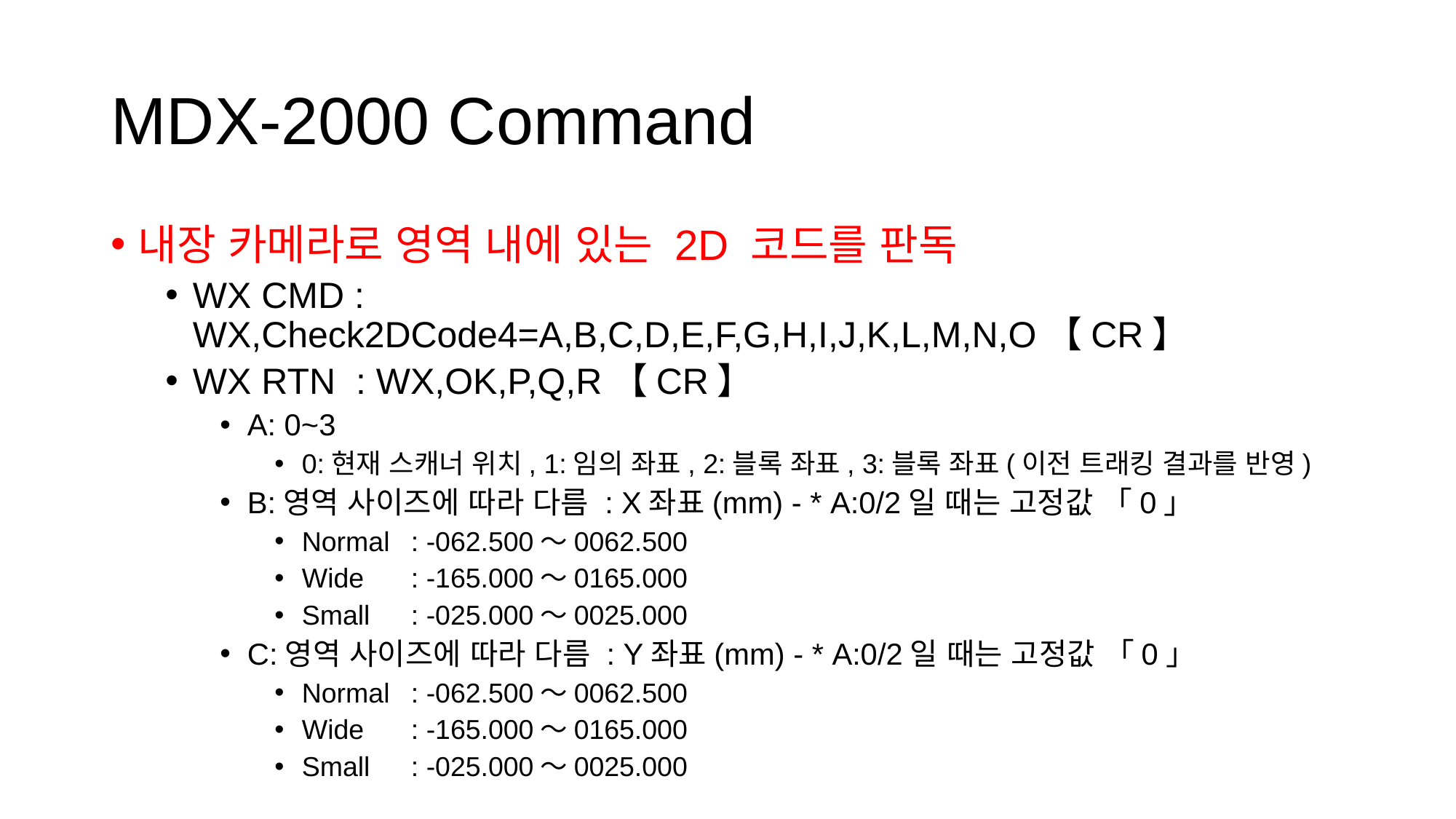

# MDX-2000 Command
내장 카메라로 영역 내에 있는 2D 코드를 판독
WX CMD : WX,Check2DCode4=A,B,C,D,E,F,G,H,I,J,K,L,M,N,O【CR】
WX RTN  : WX,OK,P,Q,R【CR】
A: 0~3
0:현재 스캐너 위치, 1:임의 좌표, 2:블록 좌표, 3:블록 좌표(이전 트래킹 결과를 반영)
B:영역 사이즈에 따라 다름 : X좌표(mm) - * A:0/2일 때는 고정값 「0」
Normal 	: -062.500～0062.500
Wide 	: -165.000～0165.000
Small 	: -025.000～0025.000
C:영역 사이즈에 따라 다름 : Y좌표(mm) - * A:0/2일 때는 고정값 「0」
Normal 	: -062.500～0062.500
Wide 	: -165.000～0165.000
Small 	: -025.000～0025.000